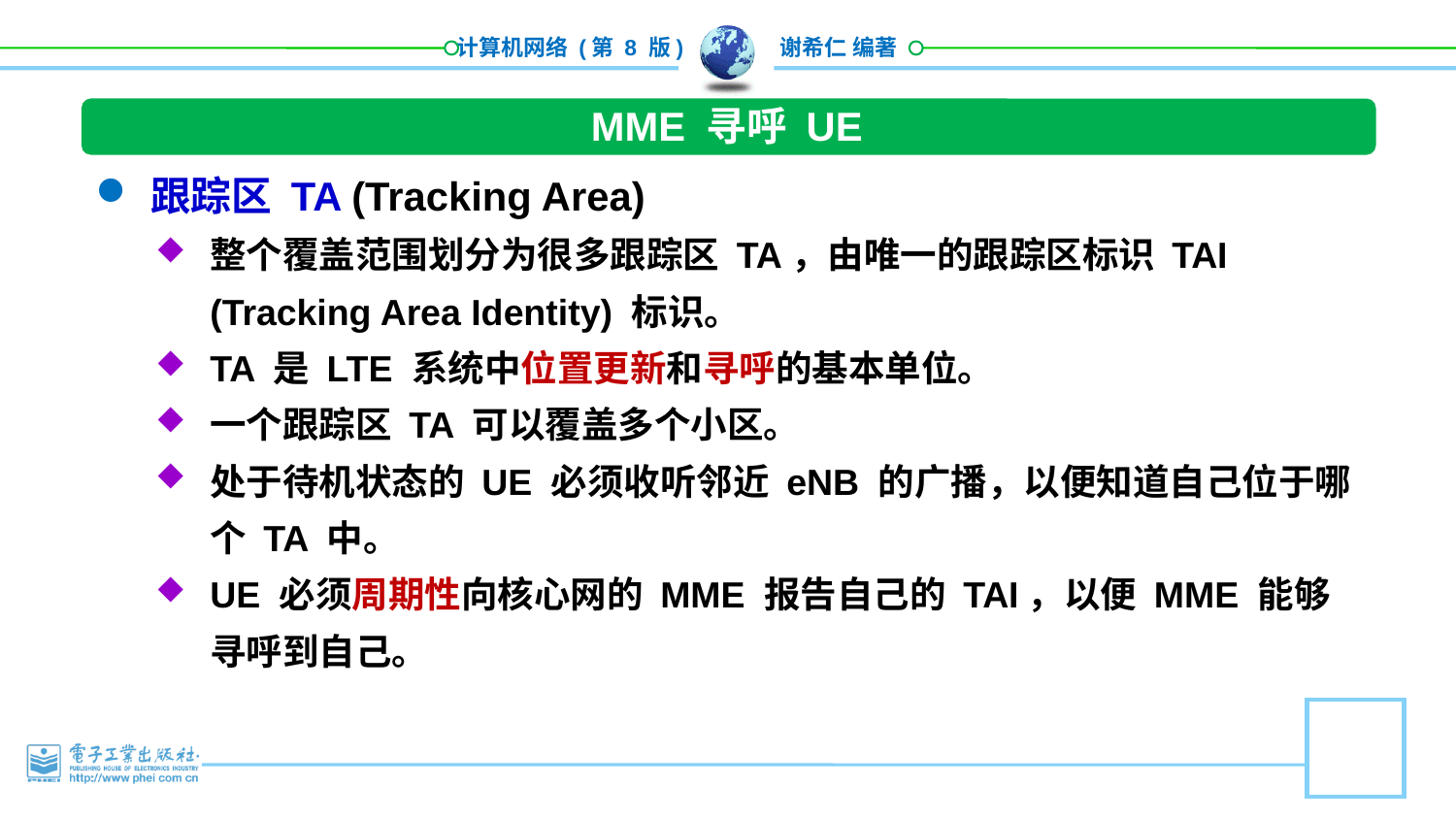

MME 寻呼 UE

跟踪区 TA (Tracking Area)
整个覆盖范围划分为很多跟踪区 TA，由唯一的跟踪区标识 TAI (Tracking Area Identity) 标识。
TA 是 LTE 系统中位置更新和寻呼的基本单位。
一个跟踪区 TA 可以覆盖多个小区。
处于待机状态的 UE 必须收听邻近 eNB 的广播，以便知道自己位于哪个 TA 中。
UE 必须周期性向核心网的 MME 报告自己的 TAI，以便 MME 能够寻呼到自己。